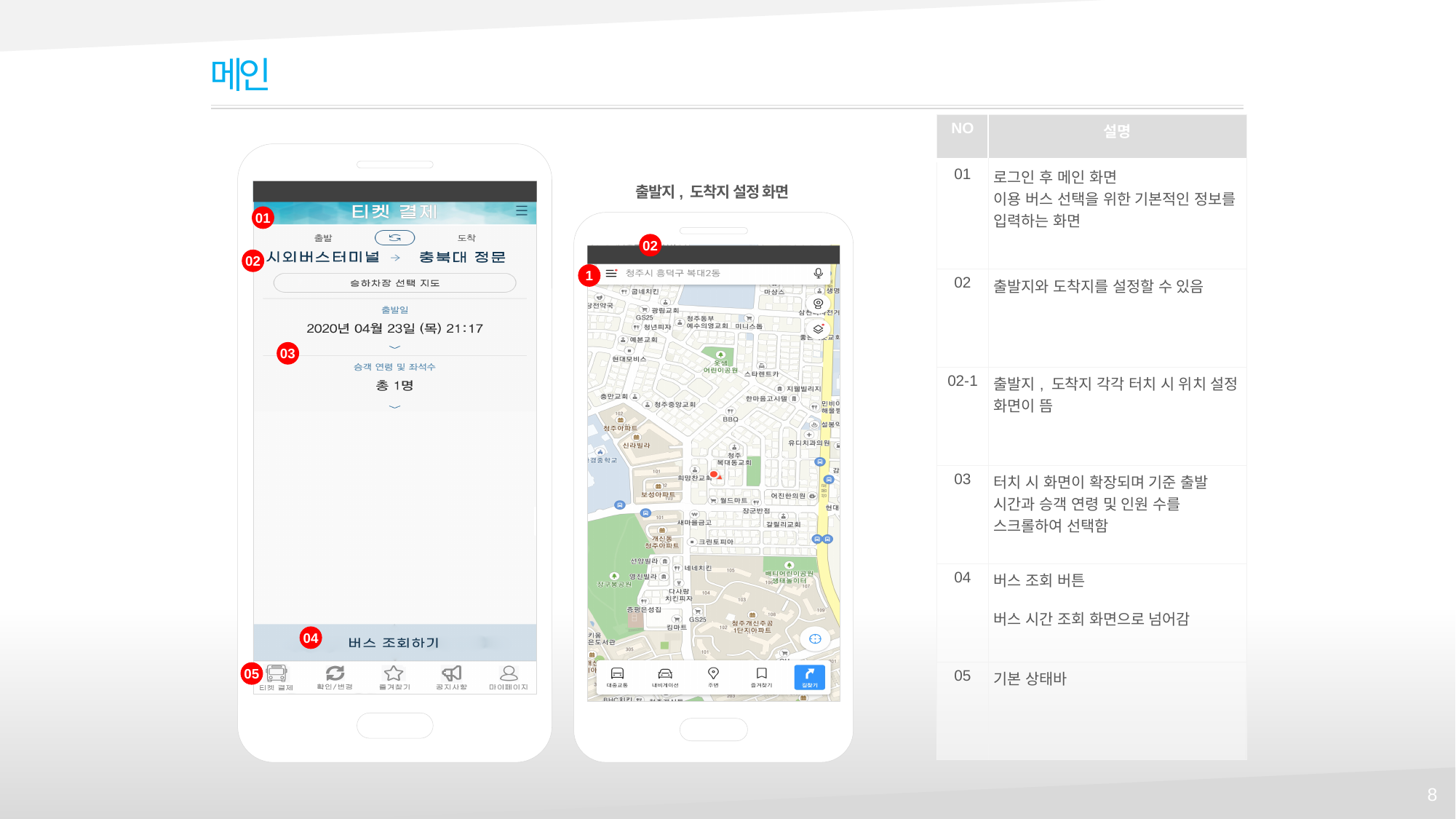

메인

| NO | 설명 |
| --- | --- |
| 01 | 로그인 후 메인 화면 이용 버스 선택을 위한 기본적인 정보를 입력하는 화면 |
| 02 | 출발지와 도착지를 설정할 수 있음 |
| 02-1 | 출발지, 도착지 각각 터치 시 위치 설정 화면이 뜸 |
| 03 | 터치 시 화면이 확장되며 기준 출발 시간과 승객 연령 및 인원 수를 스크롤하여 선택함 |
| 04 | 버스 조회 버튼 버스 시간 조회 화면으로 넘어감 |
| 05 | 기본 상태바 |

출발지, 도착지 설정 화면

01

02
02
1
03
04
05

8